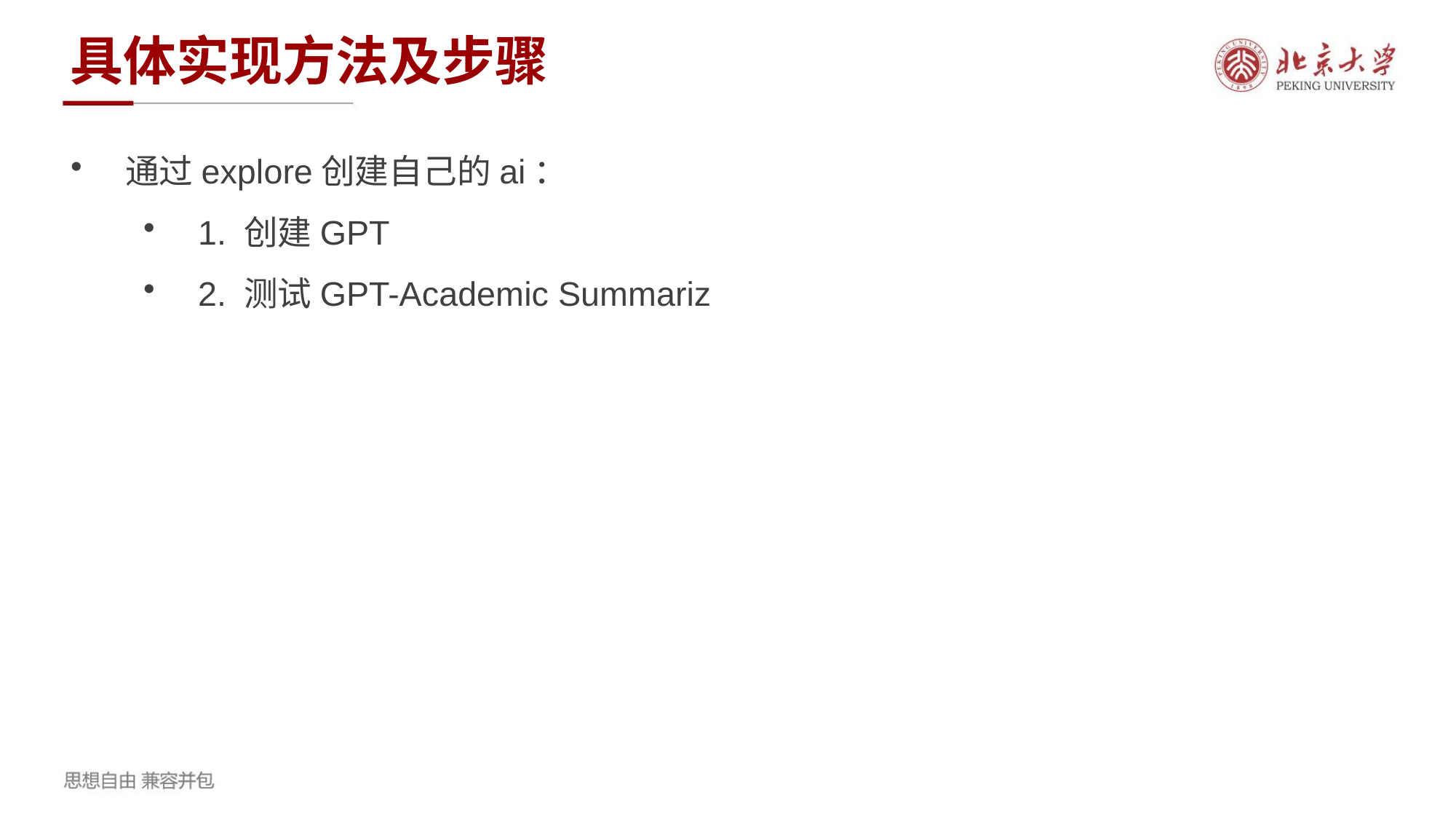

具体实现方法及步骤
通过explore创建自己的ai：
1. 创建GPT
2. 测试GPT-Academic Summariz